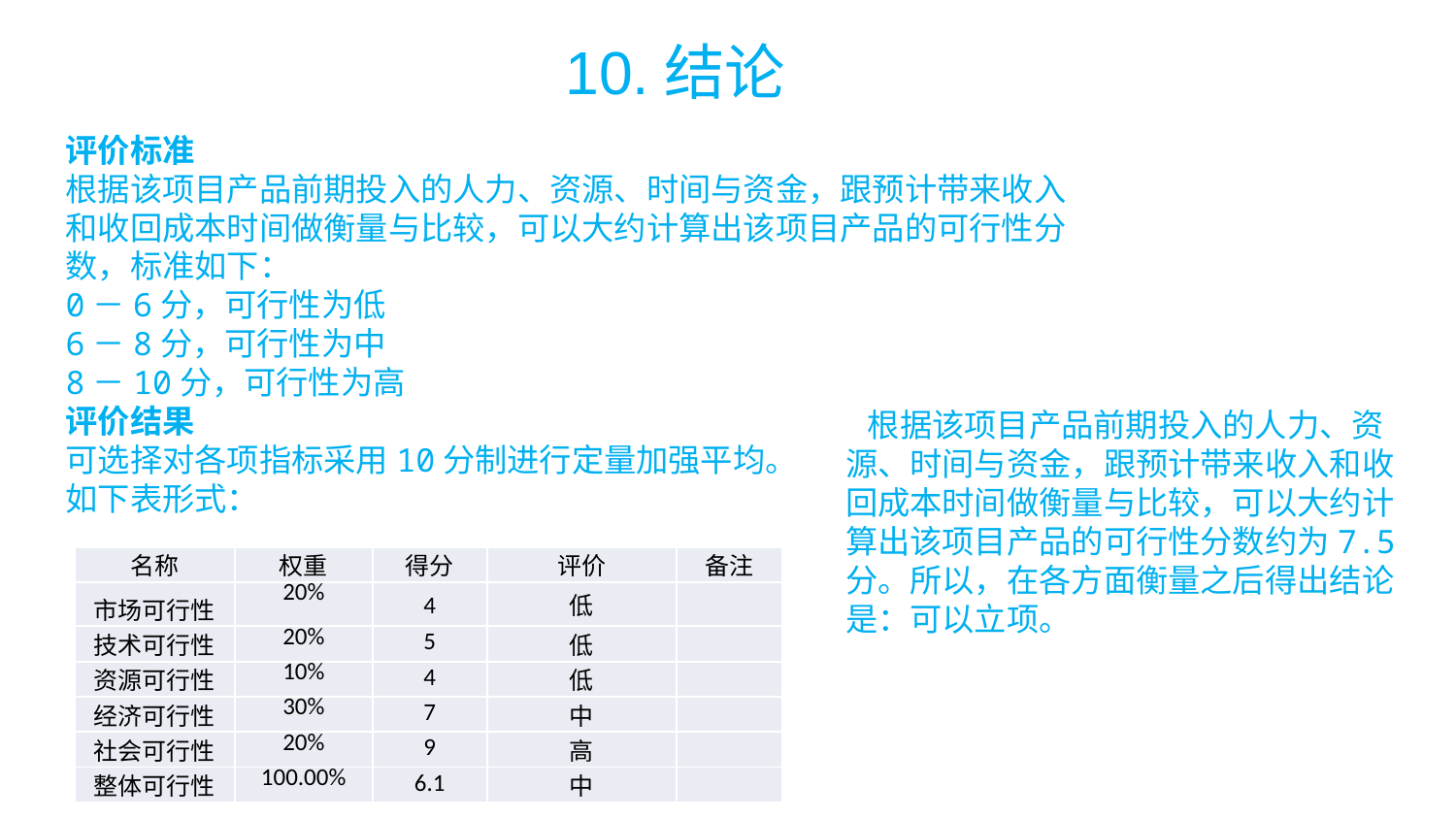

10.结论
评价标准
根据该项目产品前期投入的人力、资源、时间与资金，跟预计带来收入和收回成本时间做衡量与比较，可以大约计算出该项目产品的可行性分数，标准如下：
0－6分，可行性为低
6－8分，可行性为中
8－10分，可行性为高
评价结果
可选择对各项指标采用10分制进行定量加强平均。
如下表形式：
  根据该项目产品前期投入的人力、资源、时间与资金，跟预计带来收入和收回成本时间做衡量与比较，可以大约计算出该项目产品的可行性分数约为7.5分。所以，在各方面衡量之后得出结论是：可以立项。
| 名称 | 权重 | 得分 | 评价 | 备注 |
| --- | --- | --- | --- | --- |
| 市场可行性 | 20% | 4 | 低 |  |
| 技术可行性 | 20% | 5 | 低 |  |
| 资源可行性 | 10% | 4 | 低 |  |
| 经济可行性 | 30% | 7 | 中 |  |
| 社会可行性 | 20% | 9 | 高 |  |
| 整体可行性 | 100.00% | 6.1 | 中 |  |